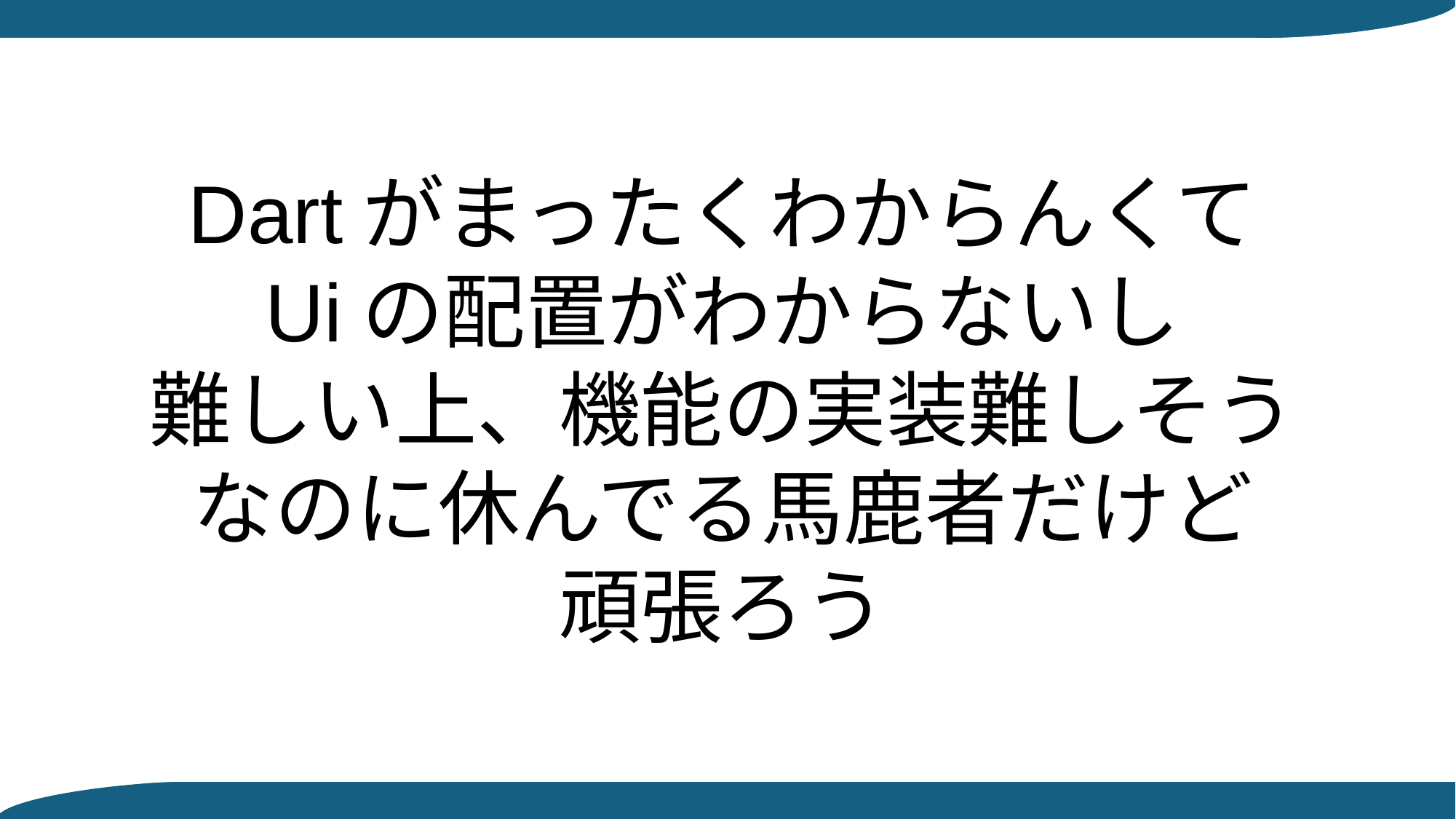

Dartがまったくわからんくて
Uiの配置がわからないし
難しい上、機能の実装難しそう
なのに休んでる馬鹿者だけど
頑張ろう